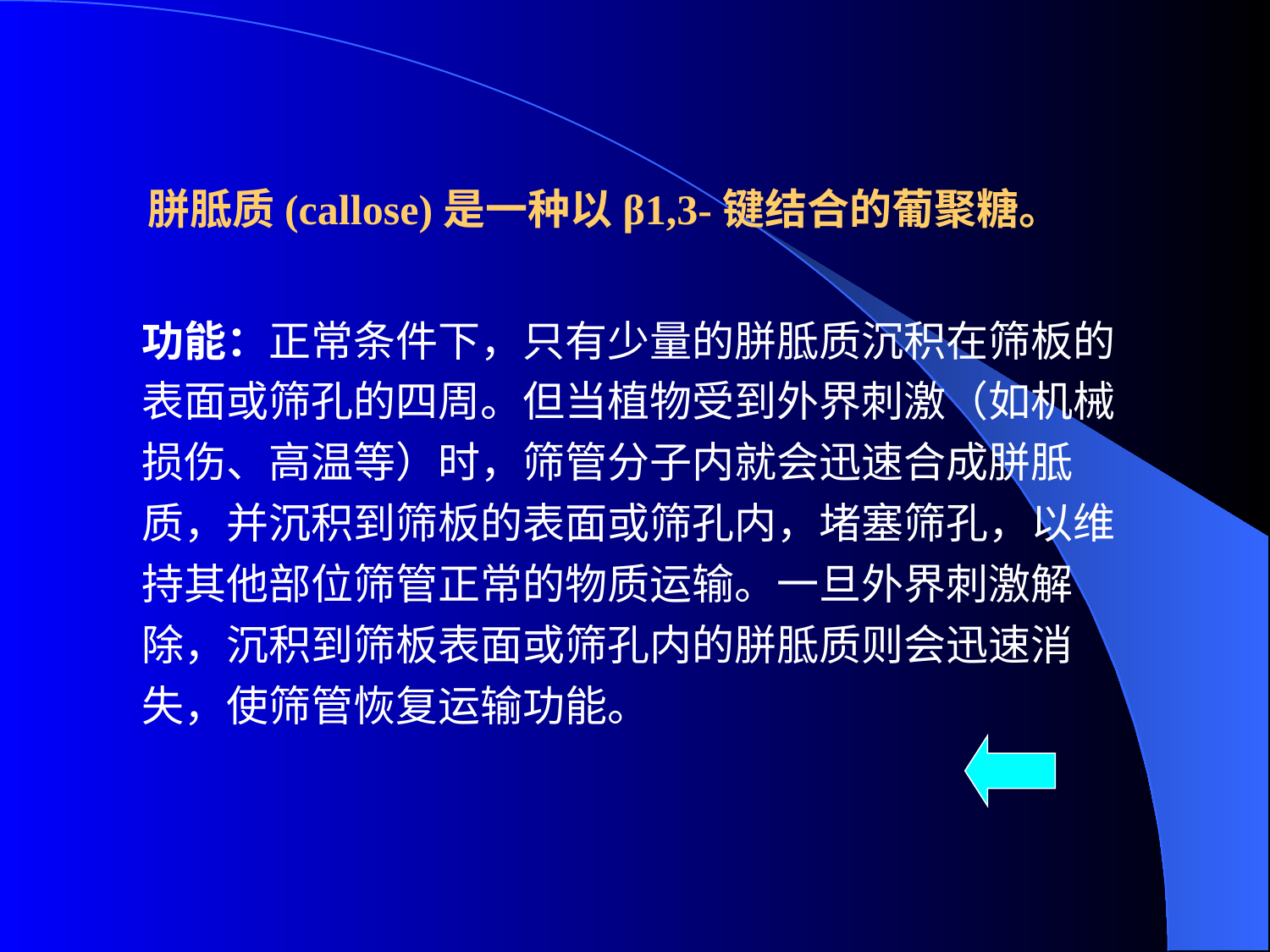

胼胝质(callose)是一种以β1,3-键结合的葡聚糖。
功能：正常条件下，只有少量的胼胝质沉积在筛板的表面或筛孔的四周。但当植物受到外界刺激（如机械损伤、高温等）时，筛管分子内就会迅速合成胼胝质，并沉积到筛板的表面或筛孔内，堵塞筛孔，以维持其他部位筛管正常的物质运输。一旦外界刺激解除，沉积到筛板表面或筛孔内的胼胝质则会迅速消失，使筛管恢复运输功能。